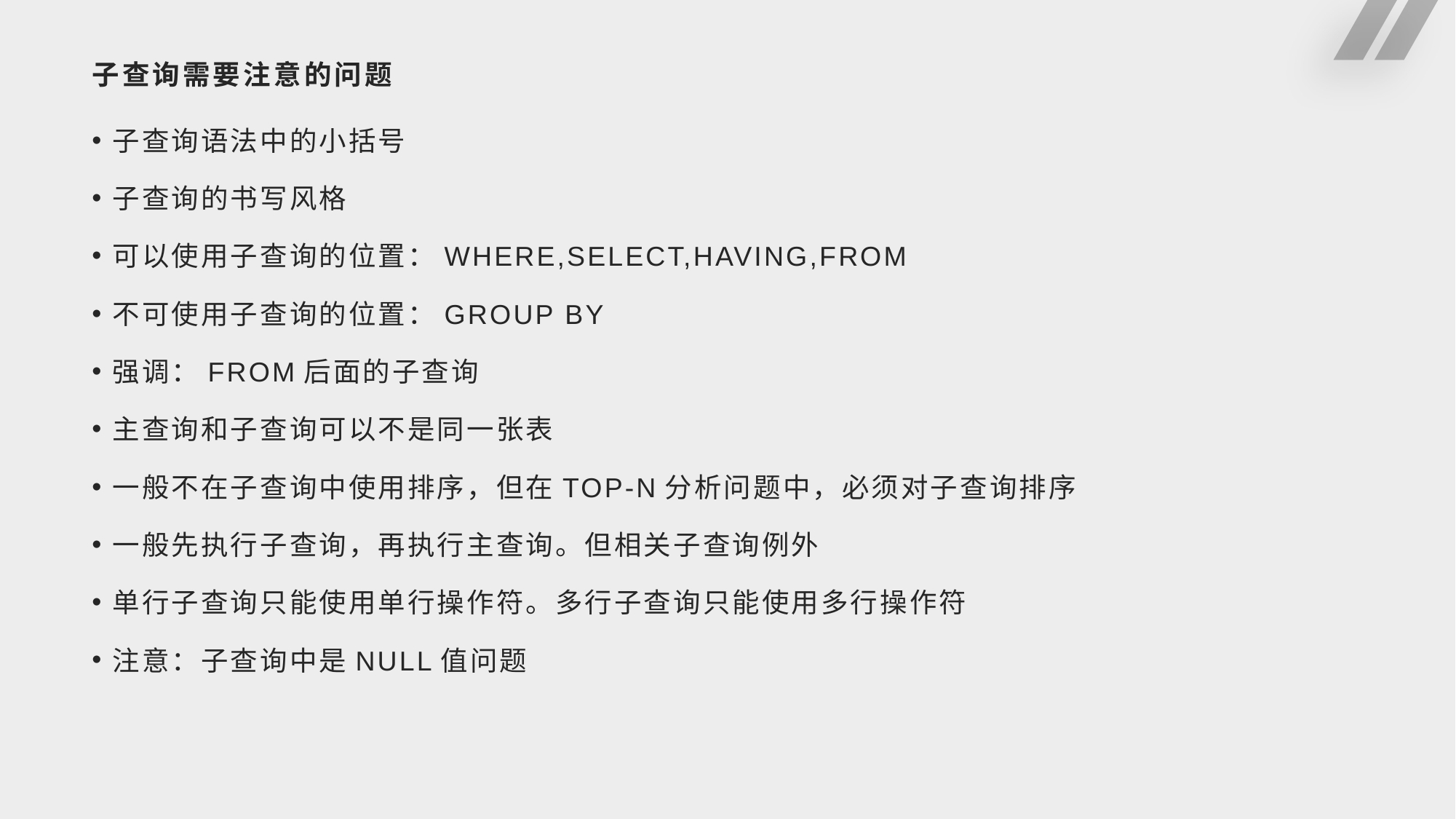

# 子查询需要注意的问题
子查询语法中的小括号
子查询的书写风格
可以使用子查询的位置：WHERE,SELECT,HAVING,FROM
不可使用子查询的位置：GROUP BY
强调：FROM后面的子查询
主查询和子查询可以不是同一张表
一般不在子查询中使用排序，但在TOP-N分析问题中，必须对子查询排序
一般先执行子查询，再执行主查询。但相关子查询例外
单行子查询只能使用单行操作符。多行子查询只能使用多行操作符
注意：子查询中是NULL值问题